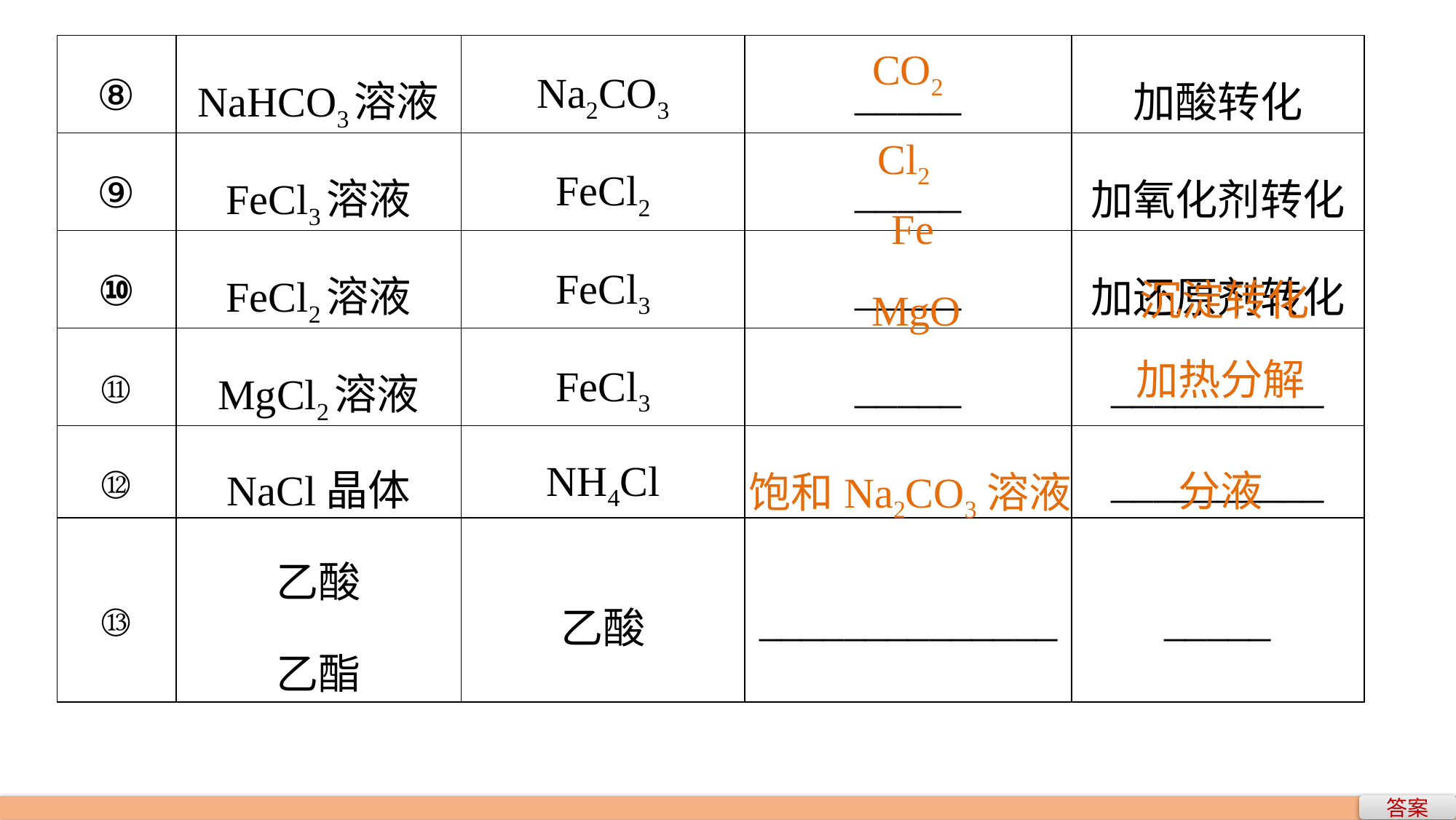

| ⑧ | NaHCO3溶液 | Na2CO3 | \_\_\_\_\_ | 加酸转化 |
| --- | --- | --- | --- | --- |
| ⑨ | FeCl3溶液 | FeCl2 | \_\_\_\_\_ | 加氧化剂转化 |
| ⑩ | FeCl2溶液 | FeCl3 | \_\_\_\_\_ | 加还原剂转化 |
| ⑪ | MgCl2溶液 | FeCl3 | \_\_\_\_\_ | \_\_\_\_\_\_\_\_\_\_ |
| ⑫ | NaCl晶体 | NH4Cl |  | \_\_\_\_\_\_\_\_\_\_ |
| ⑬ | 乙酸 乙酯 | 乙酸 | \_\_\_\_\_\_\_\_\_\_\_\_\_\_ | \_\_\_\_\_ |
CO2
Cl2
Fe
MgO
沉淀转化
加热分解
分液
饱和Na2CO3溶液
答案